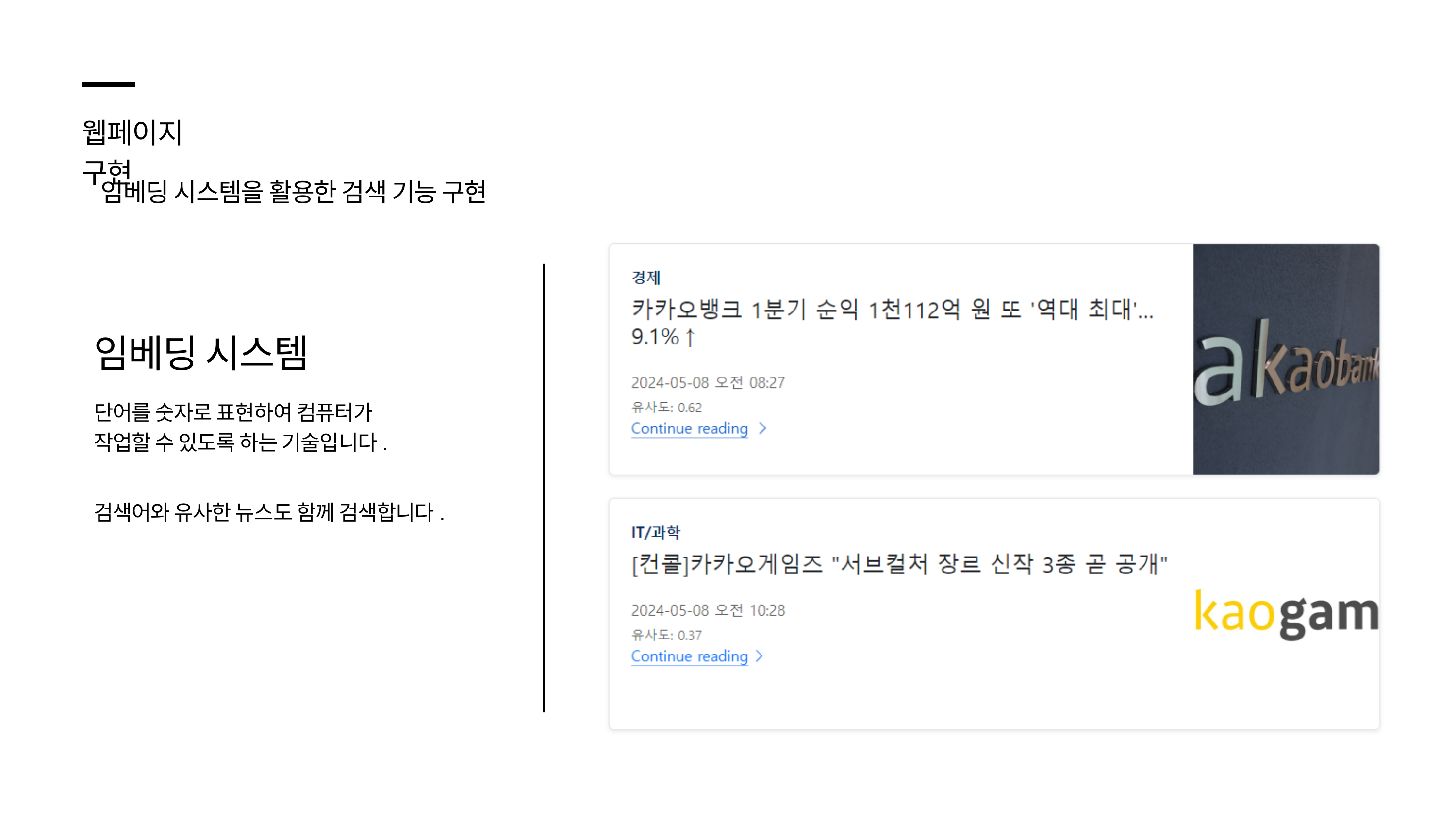

웹페이지 구현
임베딩 시스템을 활용한 검색 기능 구현

임베딩 시스템
단어를 숫자로 표현하여 컴퓨터가
작업할 수 있도록 하는 기술입니다.
검색어와 유사한 뉴스도 함께 검색합니다.